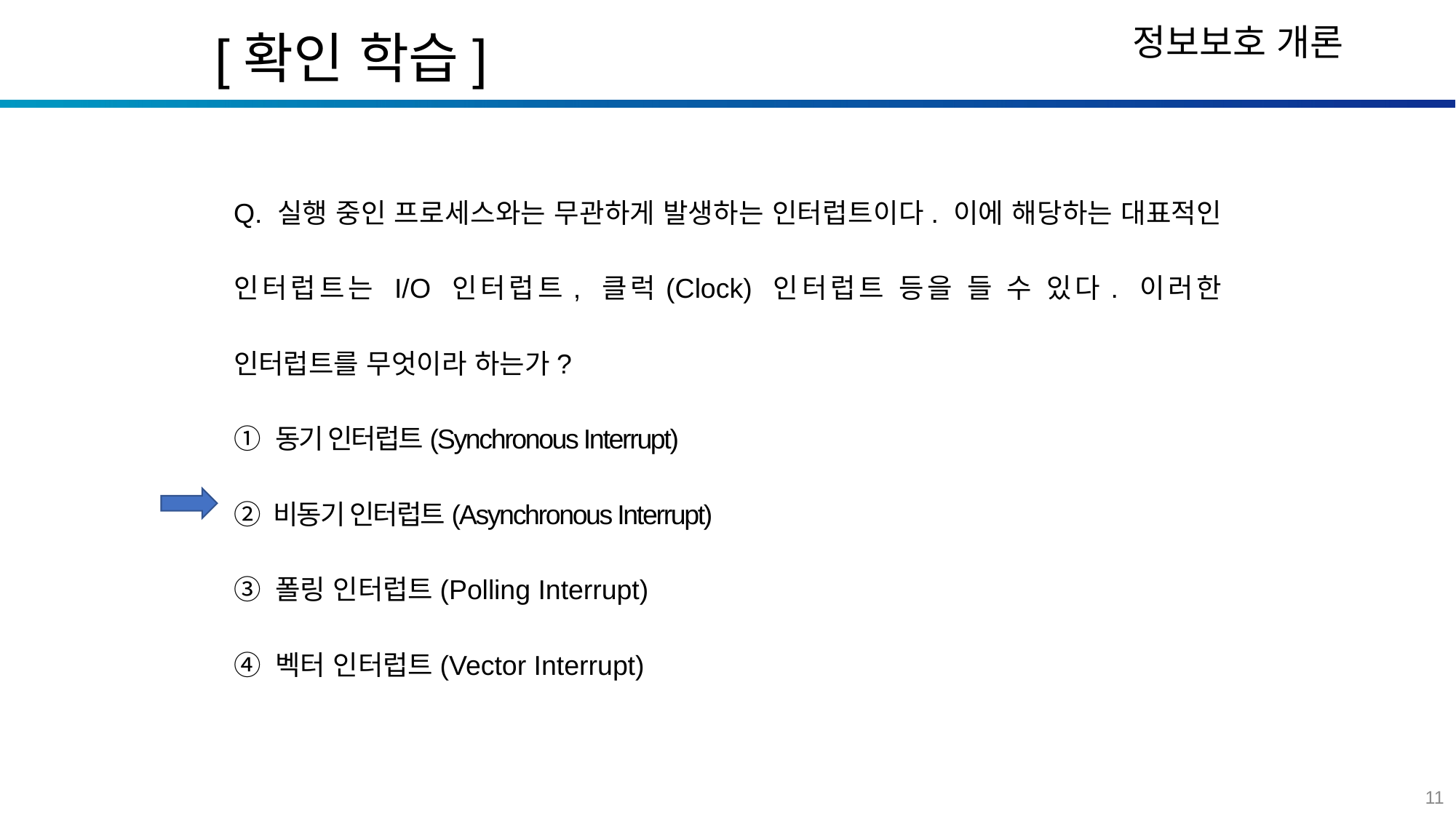

[확인 학습]
Q. 실행 중인 프로세스와는 무관하게 발생하는 인터럽트이다. 이에 해당하는 대표적인 인터럽트는 I/O 인터럽트, 클럭(Clock) 인터럽트 등을 들 수 있다. 이러한 인터럽트를 무엇이라 하는가?
① 동기 인터럽트(Synchronous Interrupt)
② 비동기 인터럽트(Asynchronous Interrupt)
③ 폴링 인터럽트(Polling Interrupt)
④ 벡터 인터럽트(Vector Interrupt)

11